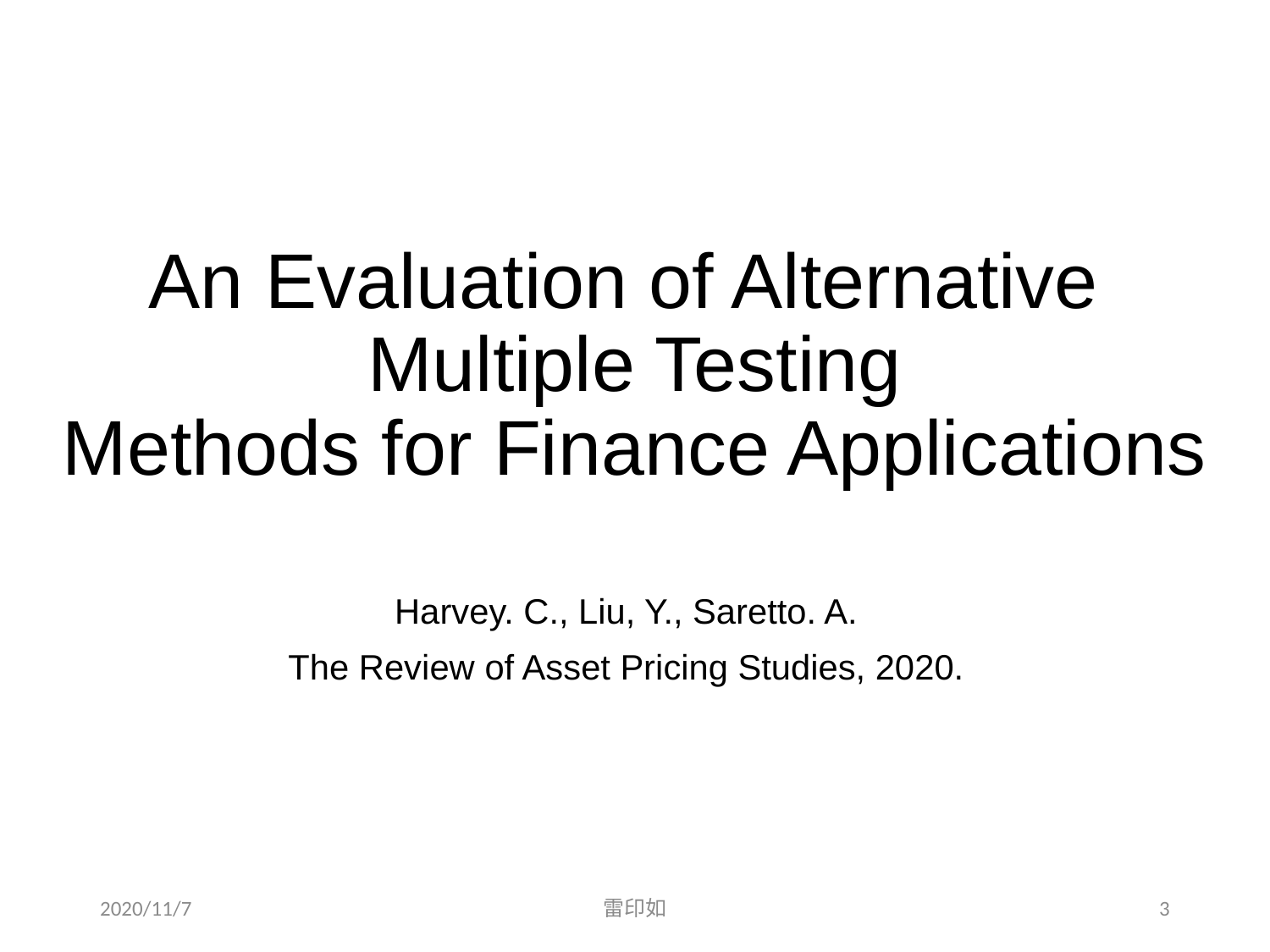

An Evaluation of Alternative
Multiple Testing
Methods for Finance Applications
Harvey. C., Liu, Y., Saretto. A.
The Review of Asset Pricing Studies, 2020.
2020/11/7
雷印如
3